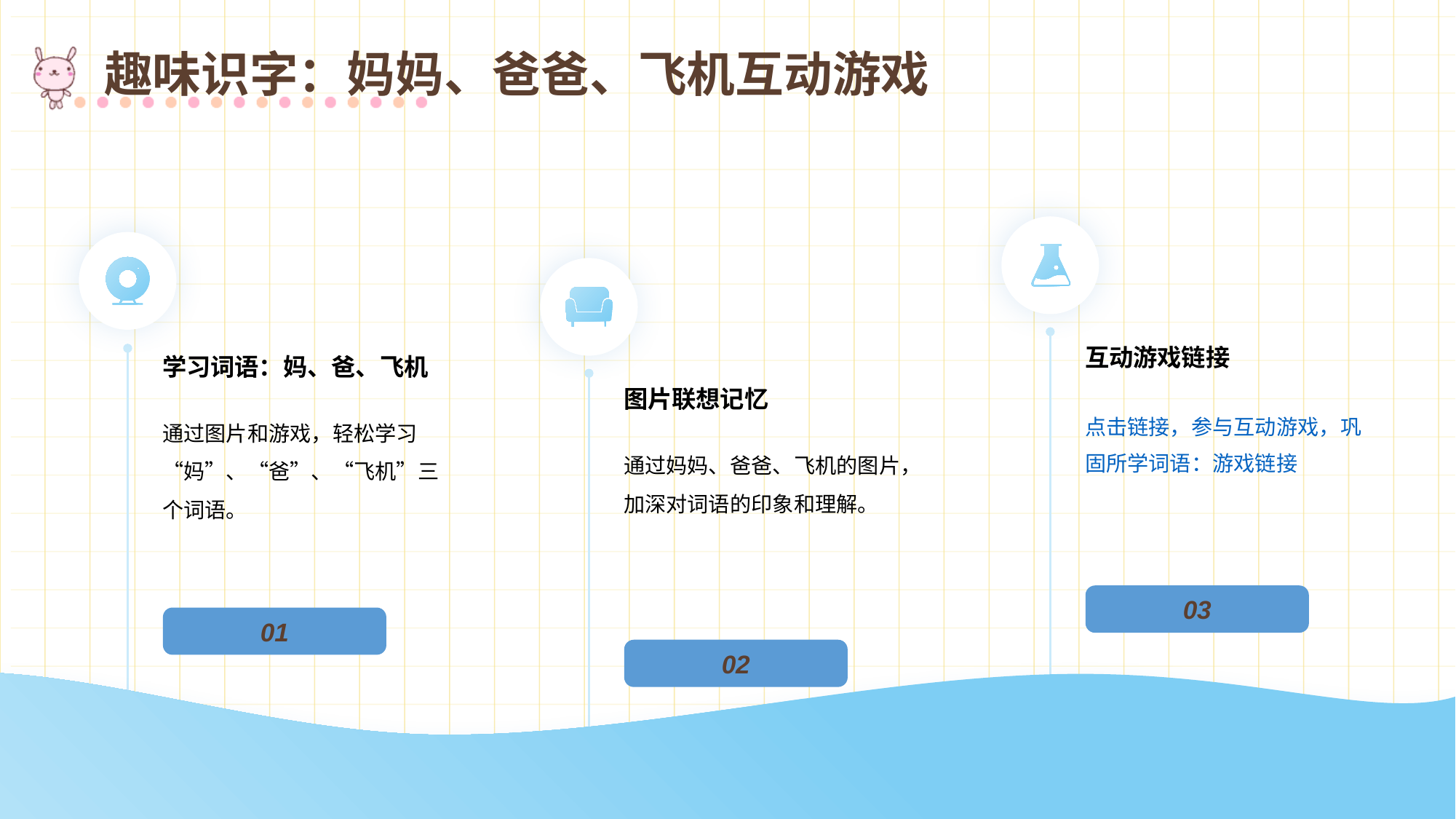

趣味识字：妈妈、爸爸、飞机互动游戏

互动游戏链接
学习词语：妈、爸、飞机
图片联想记忆
点击链接，参与互动游戏，巩固所学词语：游戏链接
通过图片和游戏，轻松学习“妈”、“爸”、“飞机”三个词语。
通过妈妈、爸爸、飞机的图片，加深对词语的印象和理解。
03
01
02